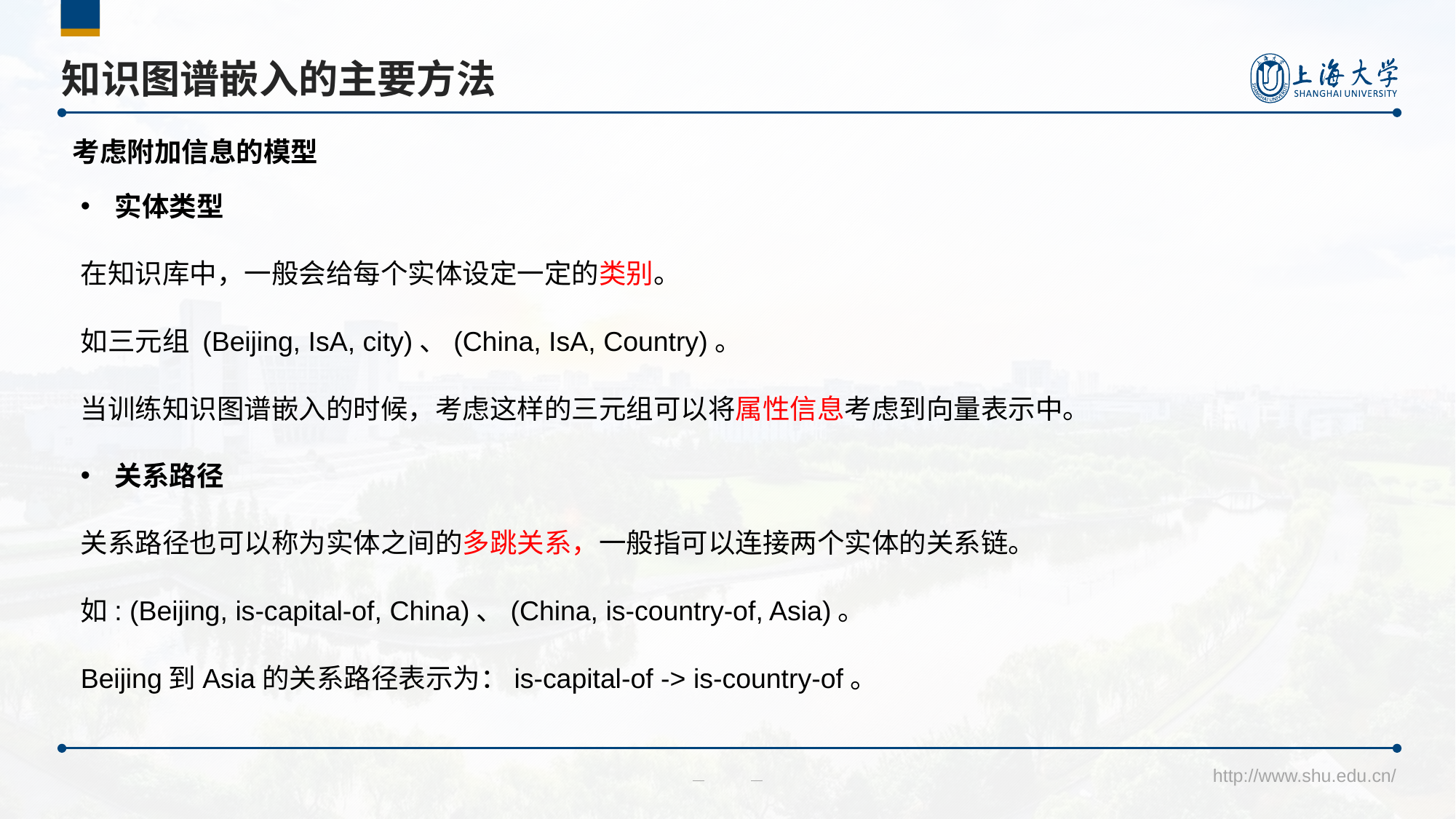

# 知识图谱嵌入的主要方法
考虑附加信息的模型
实体类型
在知识库中，一般会给每个实体设定一定的类别。
如三元组 (Beijing, IsA, city)、(China, IsA, Country)。
当训练知识图谱嵌入的时候，考虑这样的三元组可以将属性信息考虑到向量表示中。
关系路径
关系路径也可以称为实体之间的多跳关系，一般指可以连接两个实体的关系链。
如: (Beijing, is-capital-of, China)、(China, is-country-of, Asia)。
Beijing到Asia的关系路径表示为：is-capital-of -> is-country-of。
22